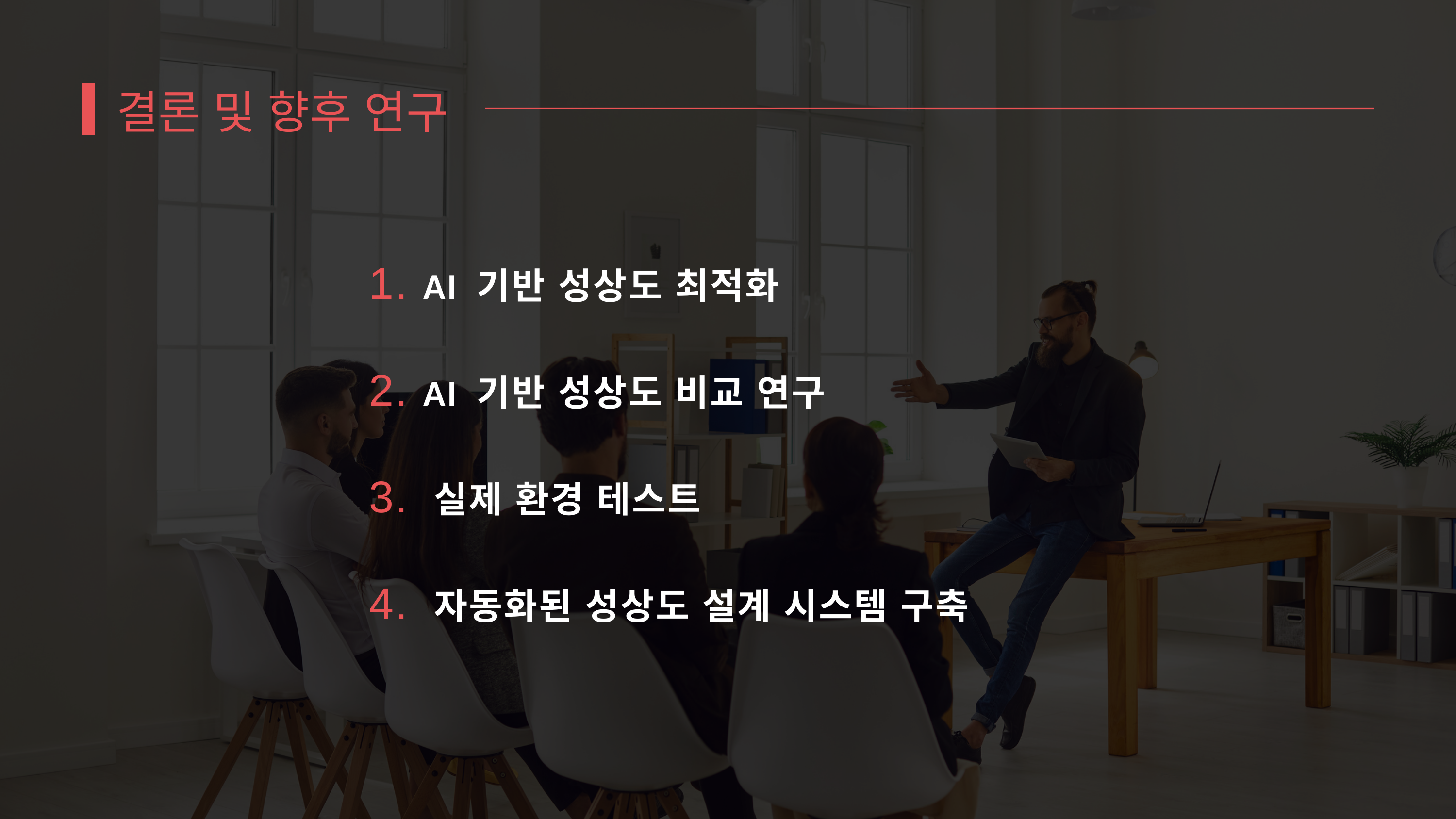

결론 및 향후 연구

1. AI 기반 성상도 최적화
2. AI 기반 성상도 비교 연구
3. 실제 환경 테스트
4. 자동화된 성상도 설계 시스템 구축